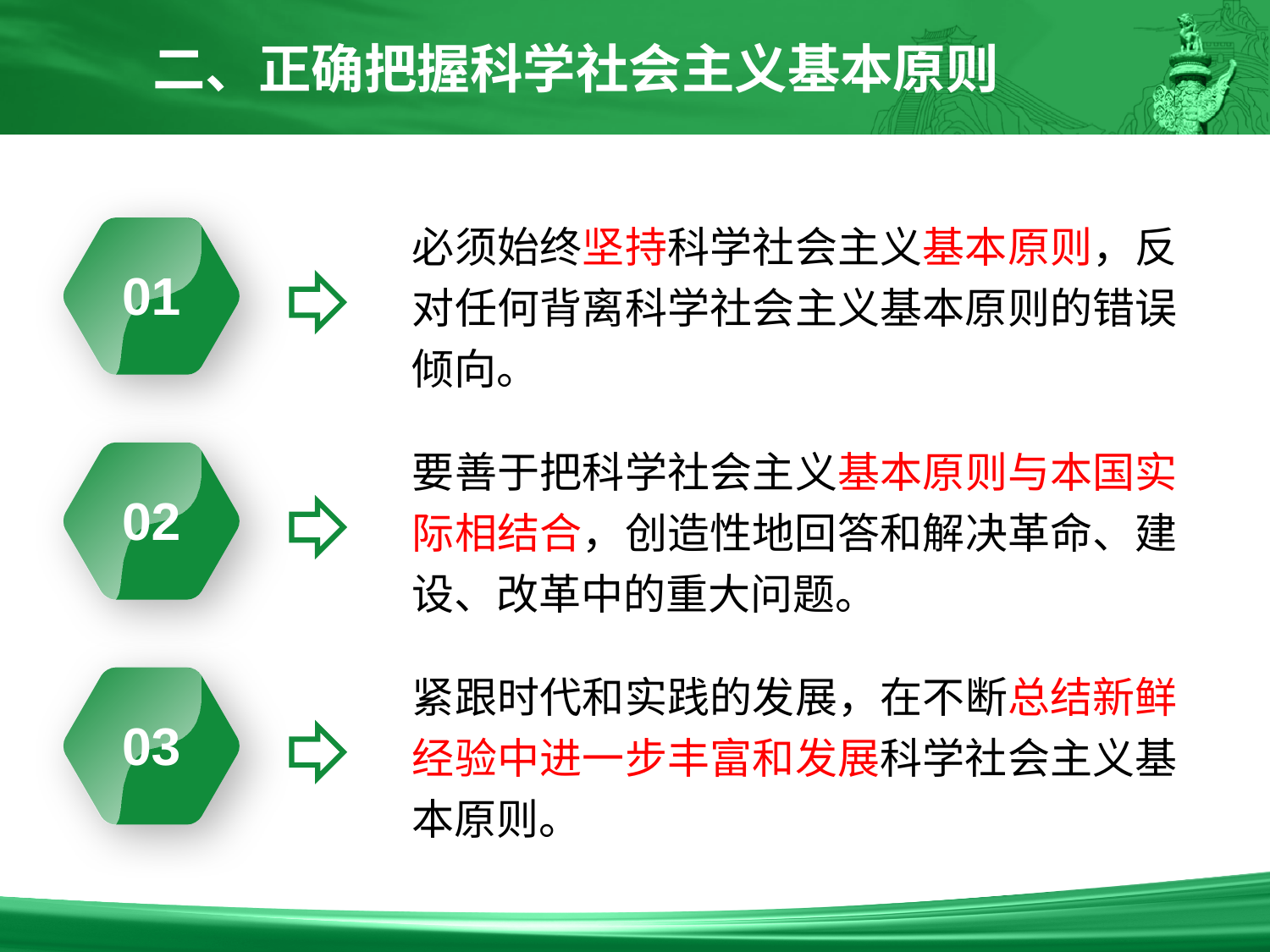

二、正确把握科学社会主义基本原则
必须始终坚持科学社会主义基本原则，反对任何背离科学社会主义基本原则的错误倾向。

01

要善于把科学社会主义基本原则与本国实际相结合，创造性地回答和解决革命、建设、改革中的重大问题。

02

紧跟时代和实践的发展，在不断总结新鲜经验中进一步丰富和发展科学社会主义基本原则。

03